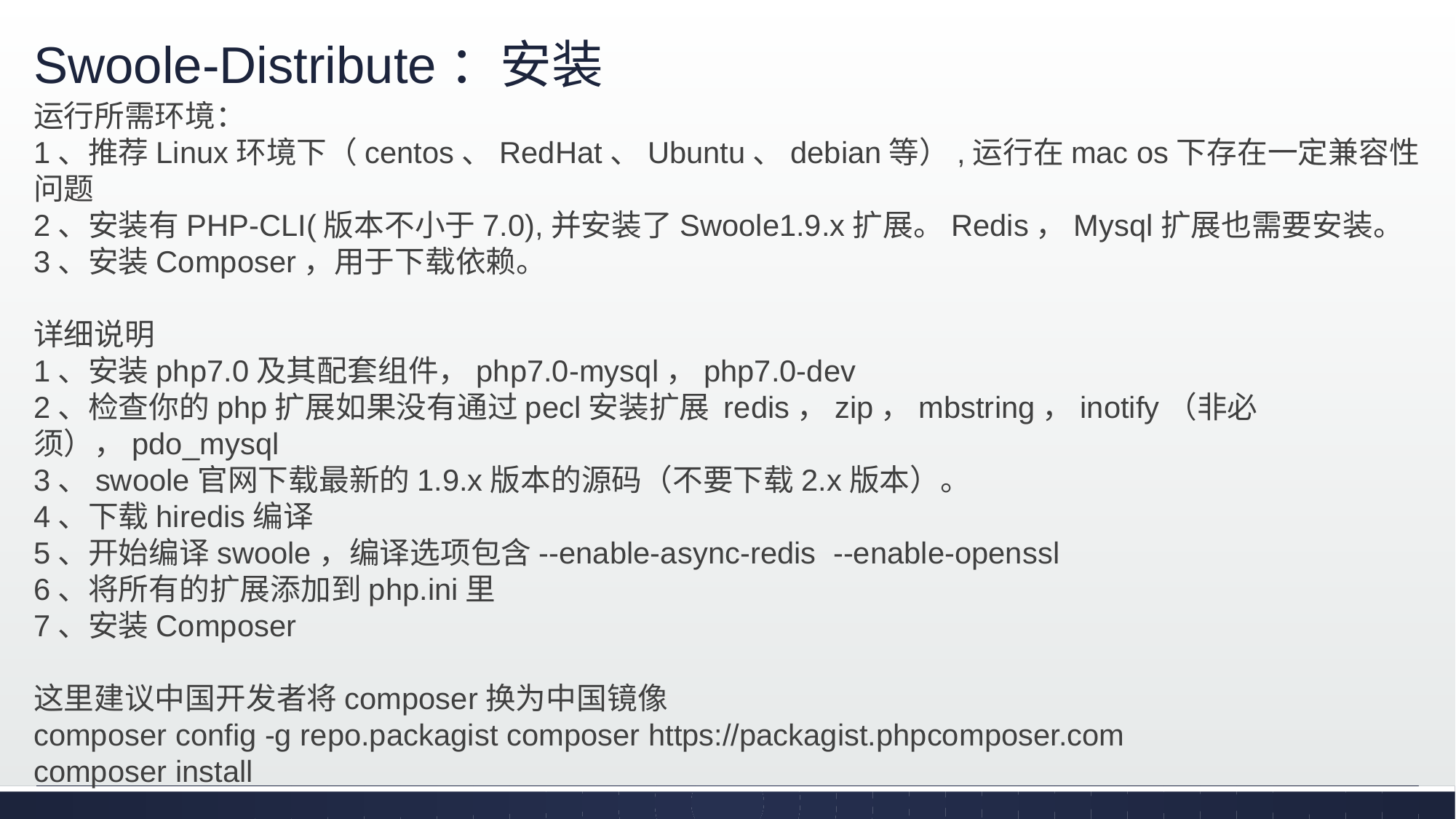

# Swoole-Distribute：安装
运行所需环境：
1、推荐Linux环境下（centos、RedHat、Ubuntu、debian等）,运行在mac os下存在一定兼容性问题
2、安装有PHP-CLI(版本不小于7.0),并安装了Swoole1.9.x扩展。Redis，Mysql扩展也需要安装。
3、安装Composer，用于下载依赖。

详细说明
1、安装php7.0及其配套组件，php7.0-mysql，php7.0-dev
2、检查你的php扩展如果没有通过pecl安装扩展 redis，zip，mbstring，inotify（非必须），pdo_mysql
3、swoole官网下载最新的1.9.x版本的源码（不要下载2.x版本）。
4、下载hiredis编译
5、开始编译swoole，编译选项包含--enable-async-redis  --enable-openssl
6、将所有的扩展添加到php.ini里
7、安装Composer

这里建议中国开发者将composer换为中国镜像
composer config -g repo.packagist composer https://packagist.phpcomposer.com
composer install